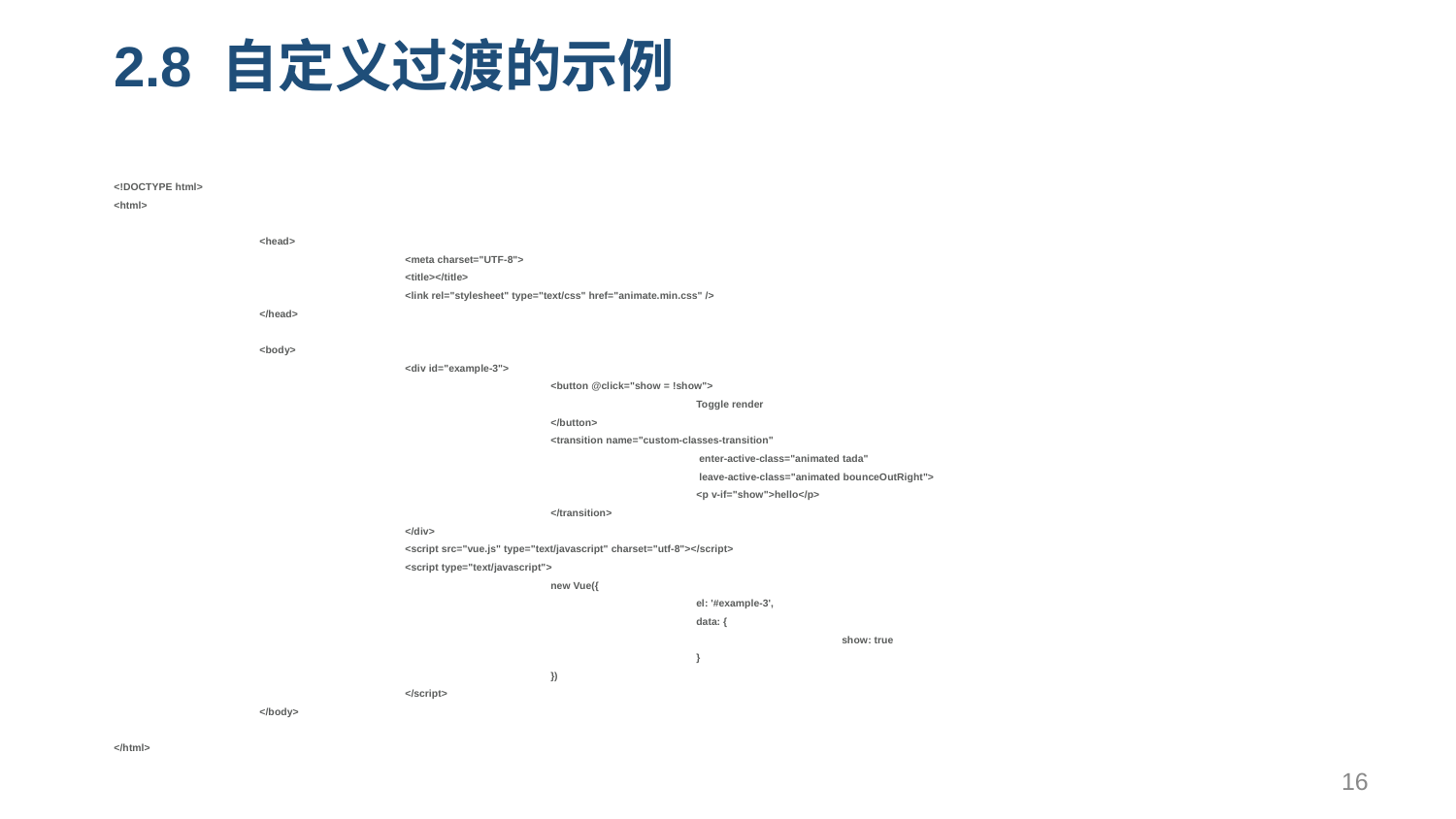

# 2.8 自定义过渡的示例
<!DOCTYPE html>
<html>

	<head>
		<meta charset="UTF-8">
		<title></title>
		<link rel="stylesheet" type="text/css" href="animate.min.css" />
	</head>

	<body>
		<div id="example-3">
			<button @click="show = !show">
				Toggle render
			</button>
			<transition name="custom-classes-transition"
				 enter-active-class="animated tada"
				 leave-active-class="animated bounceOutRight">
				<p v-if="show">hello</p>
			</transition>
		</div>
		<script src="vue.js" type="text/javascript" charset="utf-8"></script>
		<script type="text/javascript">
			new Vue({
				el: '#example-3',
				data: {
					show: true
				}
			})
		</script>
	</body>

</html>
16